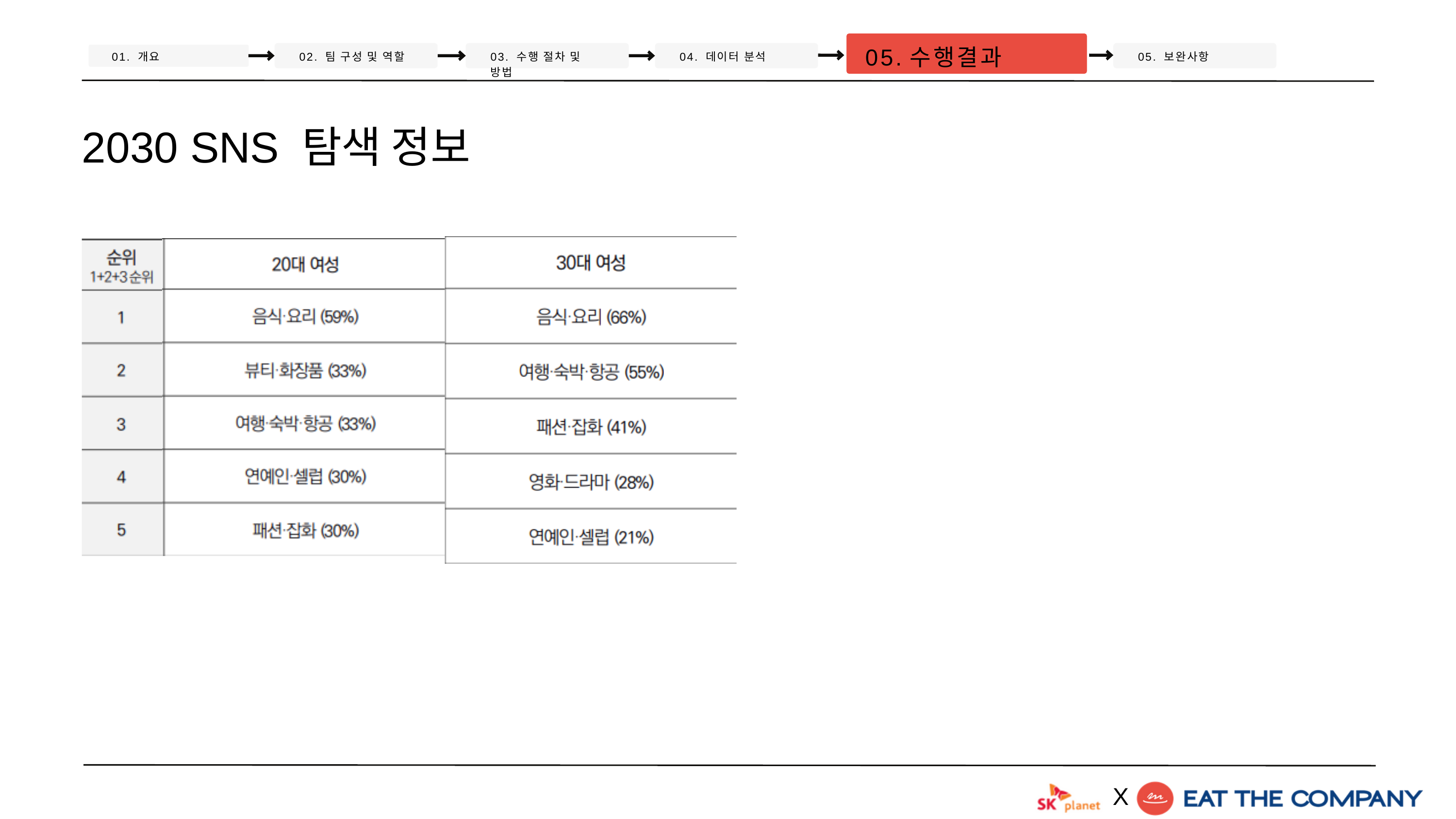

05.수행결과

01. 개요

02. 팀 구성 및 역할

03. 수행 절차 및 방법

04. 데이터 분석

05. 보완사항

2030 SNS 탐색 정보

X